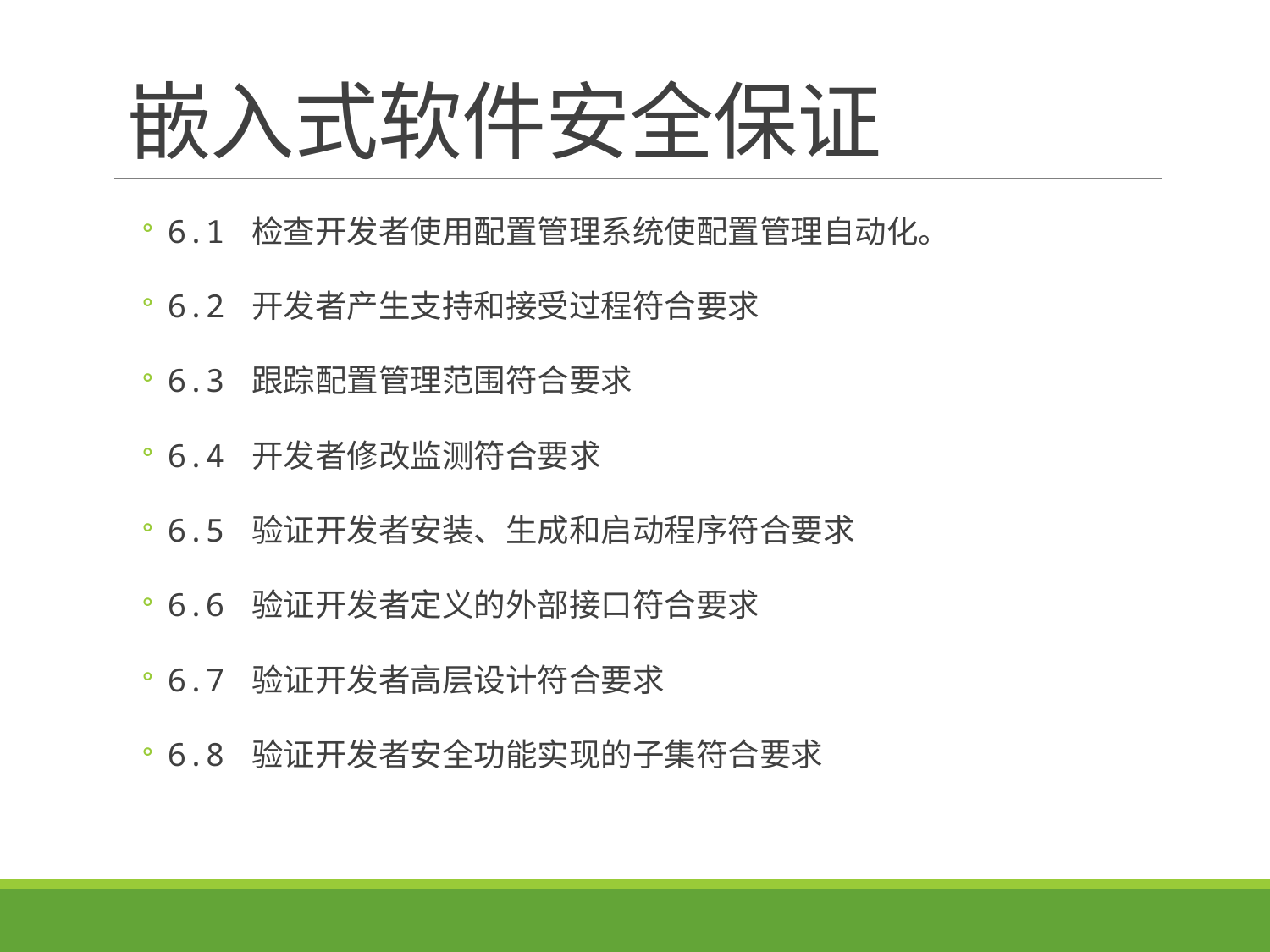

# 嵌入式软件安全保证
6.1 检查开发者使用配置管理系统使配置管理自动化。
6.2 开发者产生支持和接受过程符合要求
6.3 跟踪配置管理范围符合要求
6.4 开发者修改监测符合要求
6.5 验证开发者安装、生成和启动程序符合要求
6.6 验证开发者定义的外部接口符合要求
6.7 验证开发者高层设计符合要求
6.8 验证开发者安全功能实现的子集符合要求